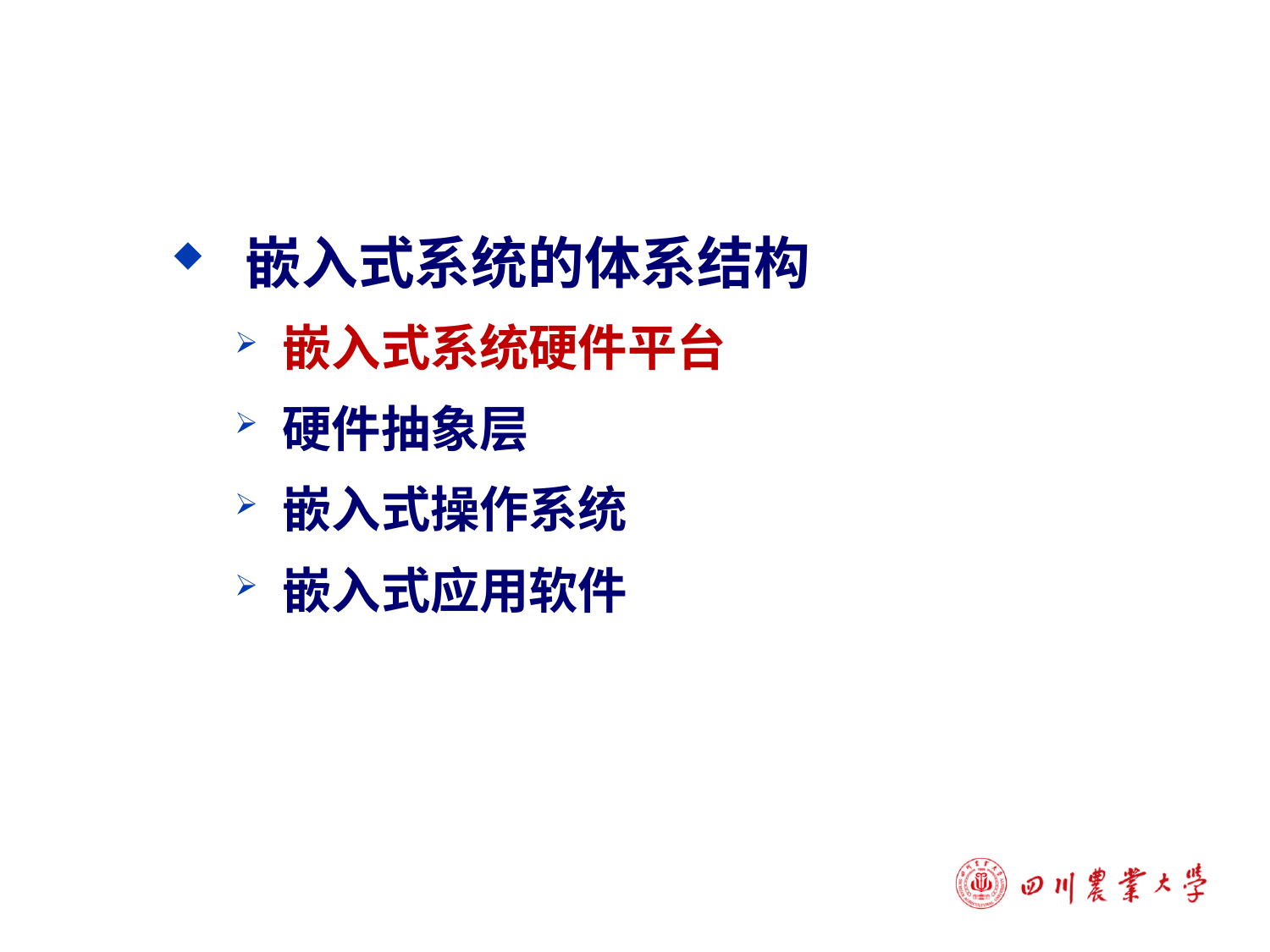

嵌入式系统的体系结构
嵌入式系统硬件平台
硬件抽象层
嵌入式操作系统
嵌入式应用软件